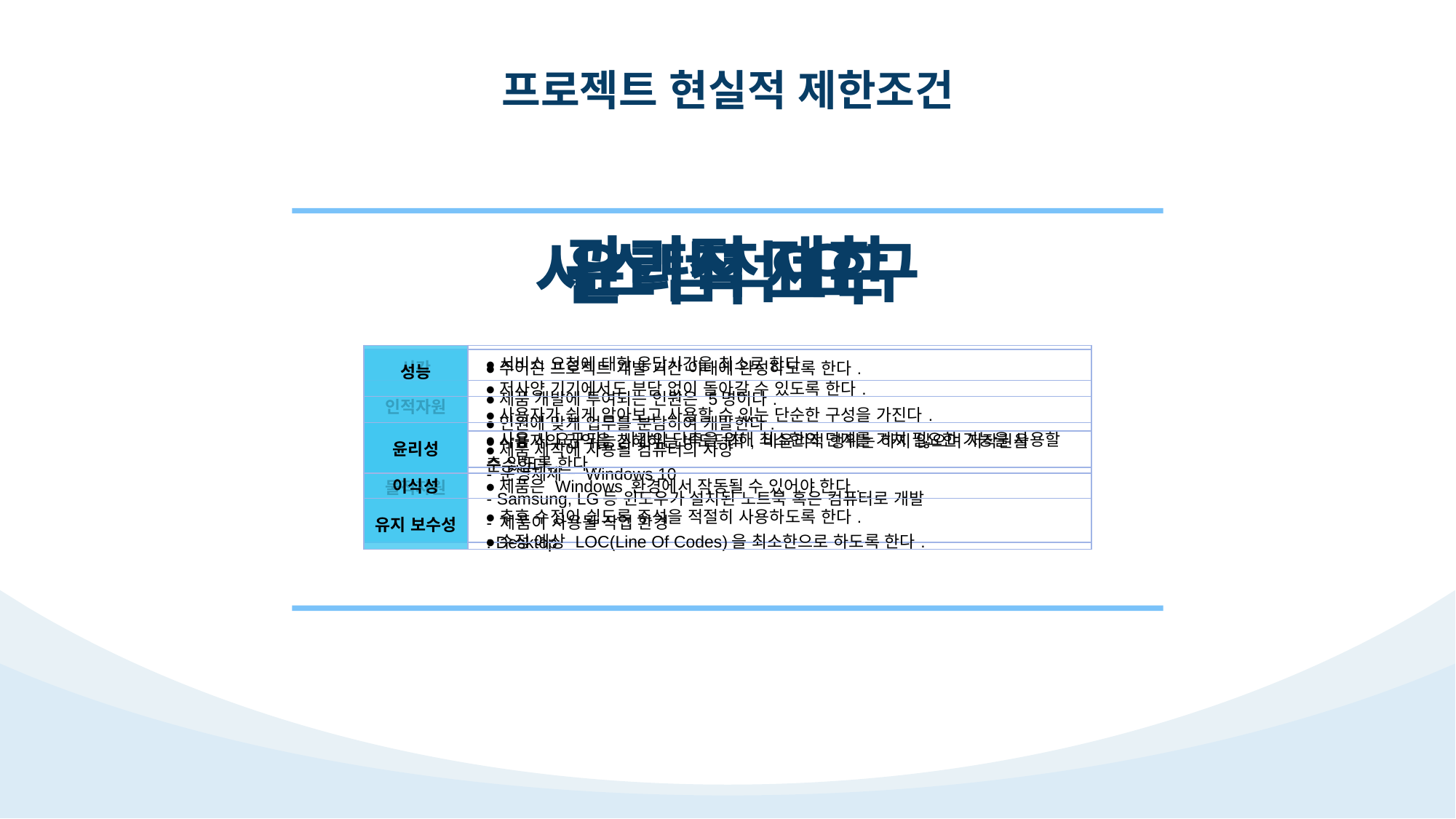

프로젝트 현실적 제한조건

관리적 제한
시스템적 요구
윤리적 요구
| 성능 | ⦁서비스 요청에 대한 응답시간을 최소로 한다. ⦁저사양 기기에서도 부담 없이 돌아갈 수 있도록 한다. |
| --- | --- |
| 기능성 | ⦁사용자가 쉽게 알아보고 사용할 수 있는 단순한 구성을 가진다. ⦁사용 시 요구되는 시간의 단축을 위해 최소한의 단계를 거쳐 필요한 기능을 사용할 수 있도록 한다. |
| 이식성 | ⦁제품은 Windows 환경에서 작동될 수 있어야 한다. |
| 유지 보수성 | ⦁추후 수정이 쉽도록 주석을 적절히 사용하도록 한다. ⦁수정 예상 LOC(Line Of Codes)을 최소한으로 하도록 한다. |
| 시간 | ⦁주어진 프로젝트 개발 기간 이내에 완성하도록 한다. |
| --- | --- |
| 인적자원 | ⦁제품 개발에 투여되는 인원은 5명이다. ⦁인원에 맞게 업무를 분담하여 개발한다. |
| 물적자원 | ⦁제품 제작에 사용될 컴퓨터의 사양 - 운영체제 – Windows 10 - Samsung, LG등 윈도우가 설치된 노트북 혹은 컴퓨터로 개발 - 제품이 사용될 작업 환경 : Desktop |
| 윤리성 | ⦁사용자의 권익을 침해하는 비도덕적, 비윤리적 행위는 하지 않으며 저작권을 준수한다. |
| --- | --- |